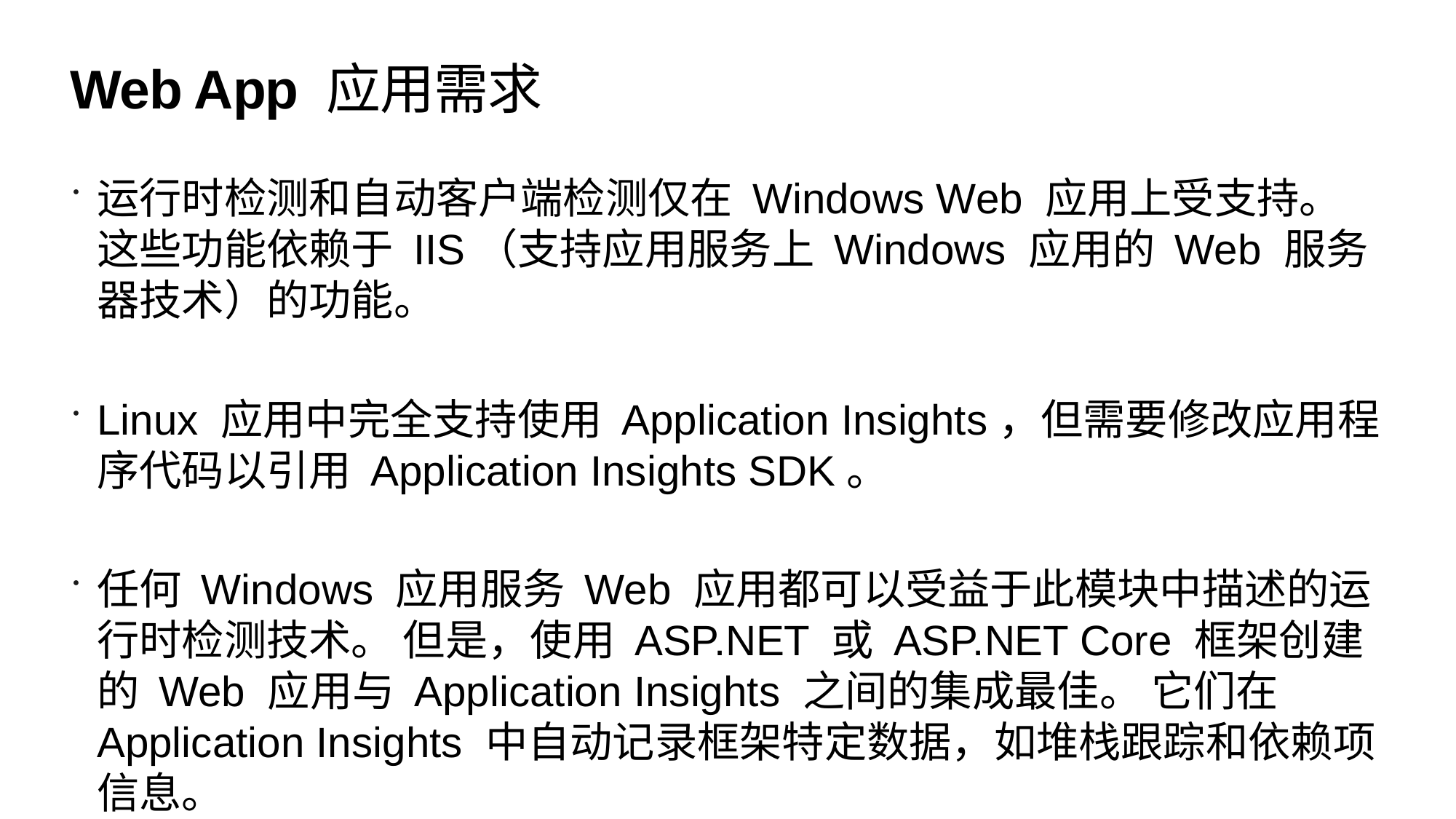

# Web App 应用需求
运行时检测和自动客户端检测仅在 Windows Web 应用上受支持。 这些功能依赖于 IIS（支持应用服务上 Windows 应用的 Web 服务器技术）的功能。

Linux 应用中完全支持使用 Application Insights，但需要修改应用程序代码以引用 Application Insights SDK。

任何 Windows 应用服务 Web 应用都可以受益于此模块中描述的运行时检测技术。 但是，使用 ASP.NET 或 ASP.NET Core 框架创建的 Web 应用与 Application Insights 之间的集成最佳。 它们在 Application Insights 中自动记录框架特定数据，如堆栈跟踪和依赖项信息。